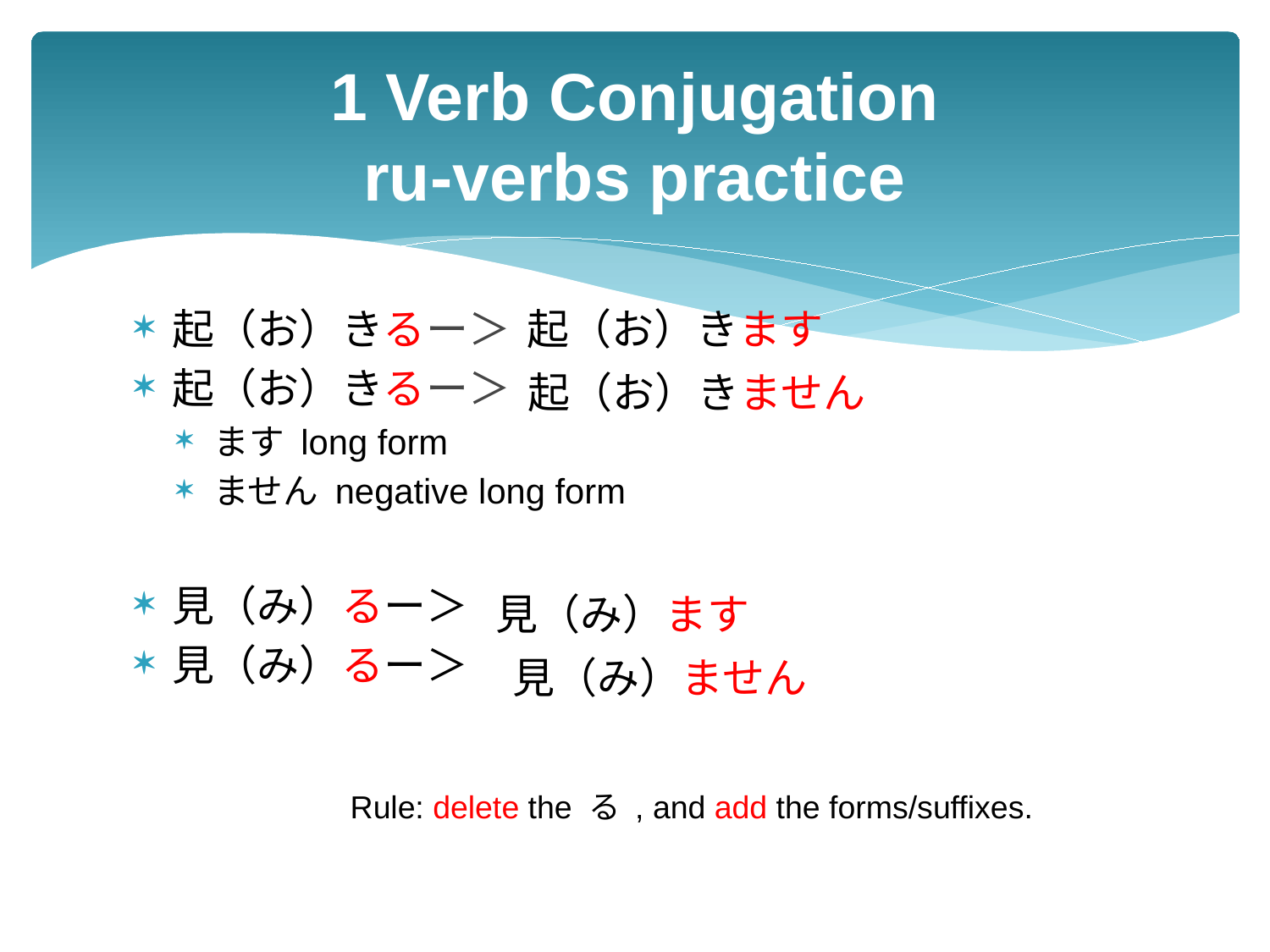

# 1 Verb Conjugation ru-verbs practice
起（お）きるー＞
起（お）きるー＞
ます long form
ません negative long form

見（み）るー＞
見（み）るー＞

起（お）きます
起（お）きません
見（み）ます
見（み）ません
Rule: delete the る , and add the forms/suffixes.